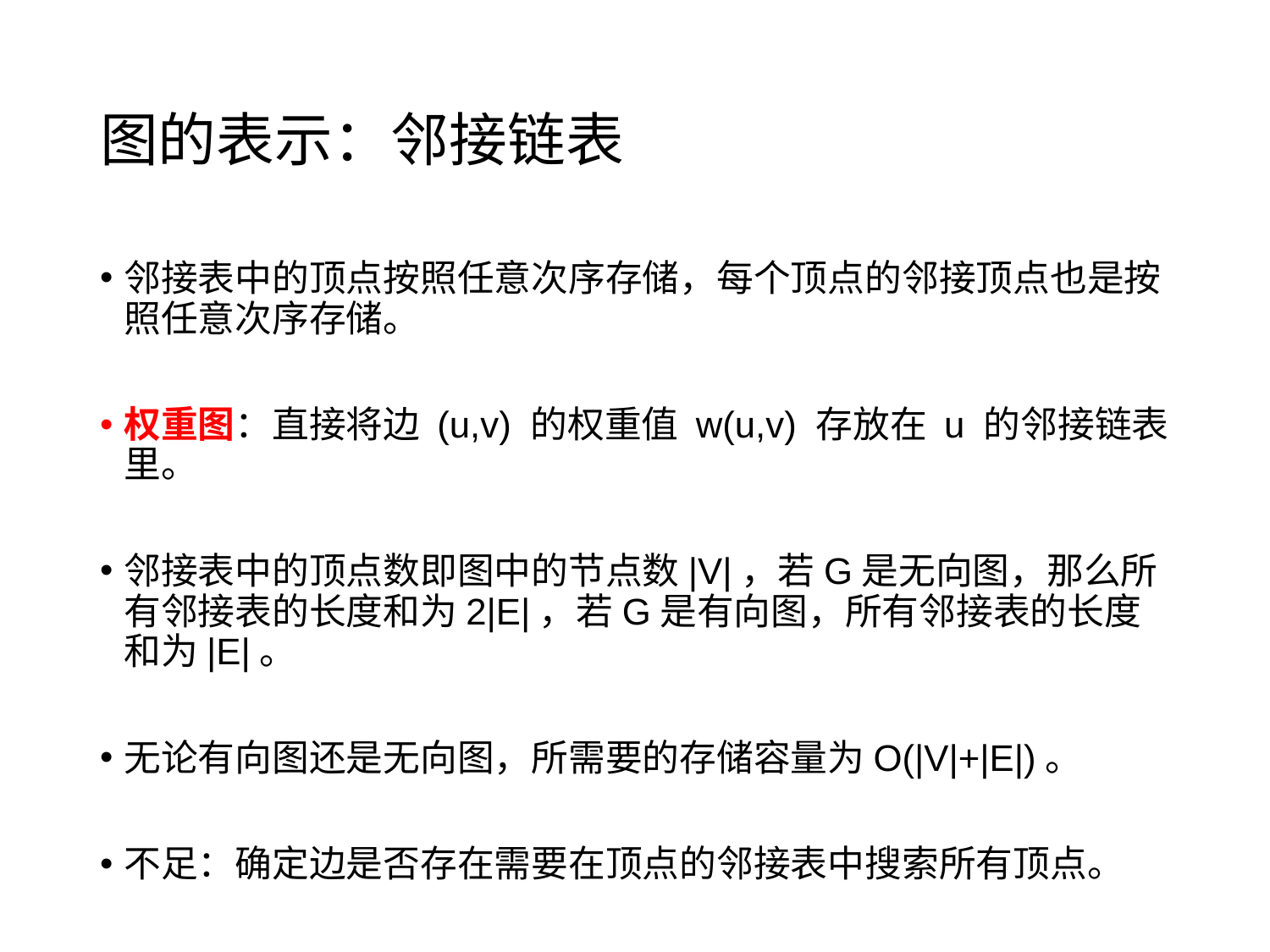

# 图的表示：邻接链表
邻接表中的顶点按照任意次序存储，每个顶点的邻接顶点也是按照任意次序存储。

权重图：直接将边 (u,v) 的权重值 w(u,v) 存放在 u 的邻接链表里。

邻接表中的顶点数即图中的节点数|V|，若G是无向图，那么所有邻接表的长度和为2|E|，若G是有向图，所有邻接表的长度和为|E|。

无论有向图还是无向图，所需要的存储容量为O(|V|+|E|)。

不足：确定边是否存在需要在顶点的邻接表中搜索所有顶点。